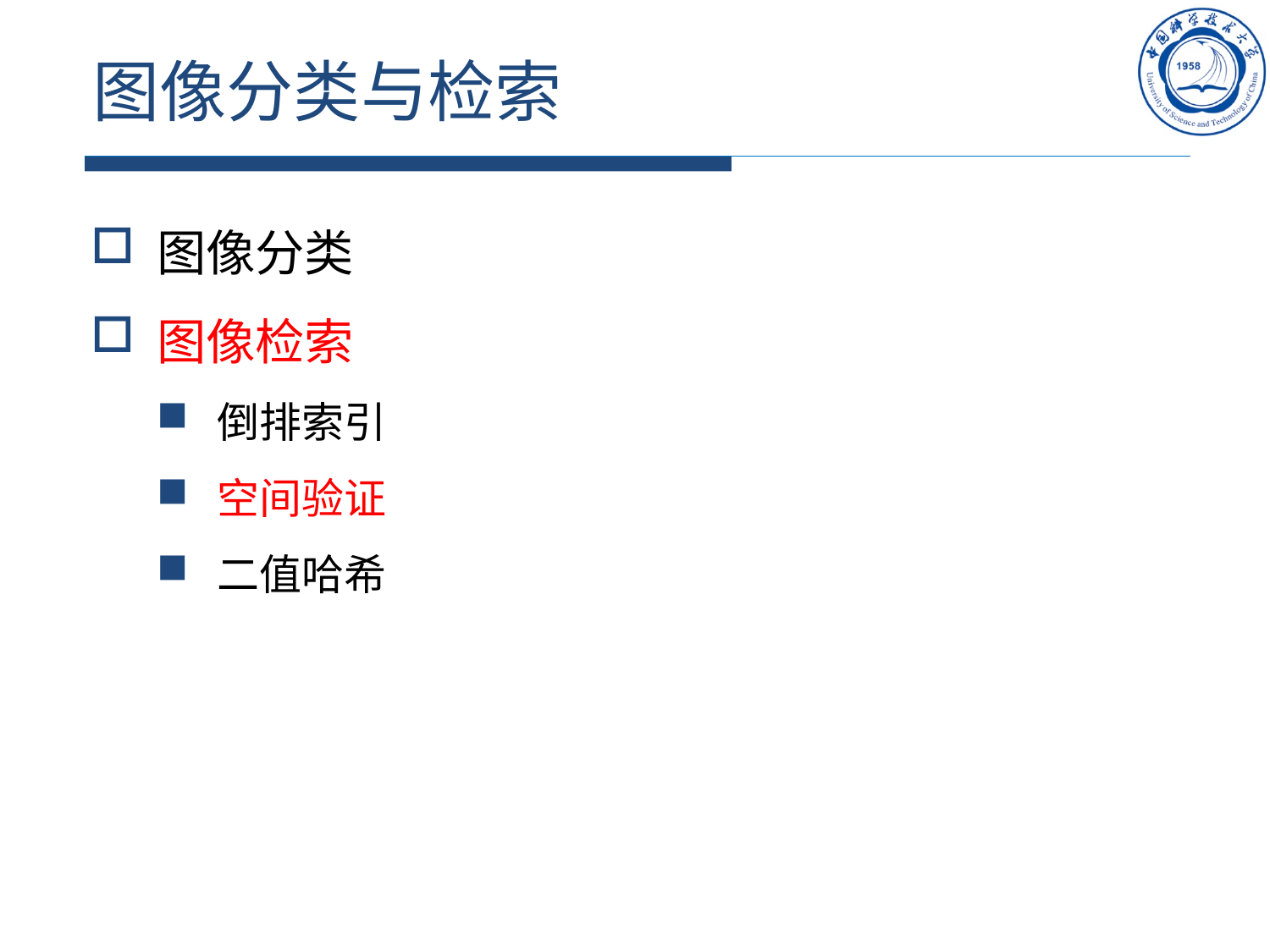

# 图像分类与检索
图像分类
图像检索
倒排索引
空间验证
二值哈希